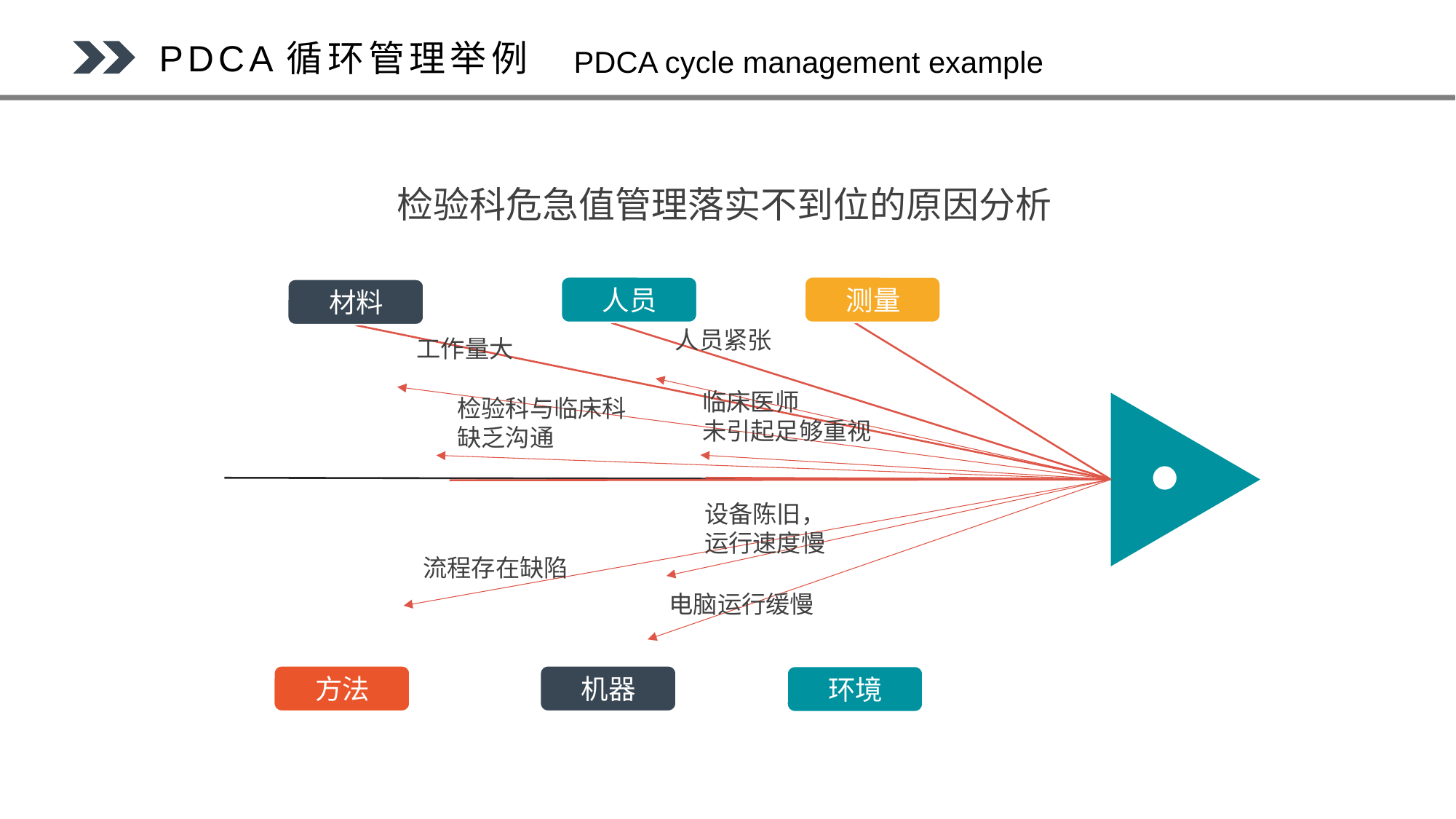

PDCA循环管理举例
PDCA cycle management example

检验科危急值管理落实不到位的原因分析

人员

测量

材料
人员紧张
工作量大
临床医师
未引起足够重视
检验科与临床科
缺乏沟通

设备陈旧，
运行速度慢
流程存在缺陷
电脑运行缓慢

方法

机器

环境